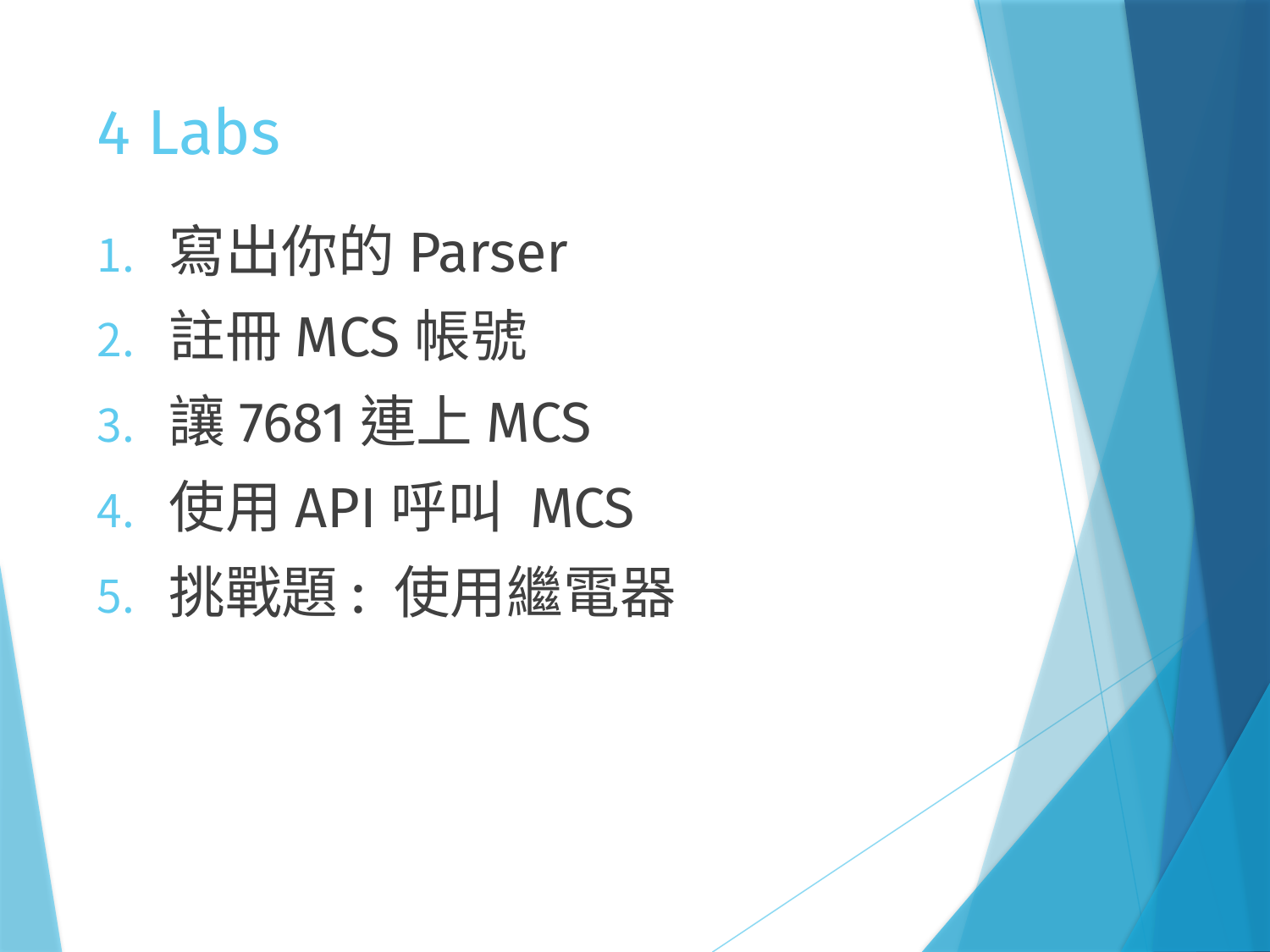

# 4 Labs
寫出你的Parser
註冊MCS帳號
讓7681連上MCS
使用API呼叫 MCS
挑戰題: 使用繼電器